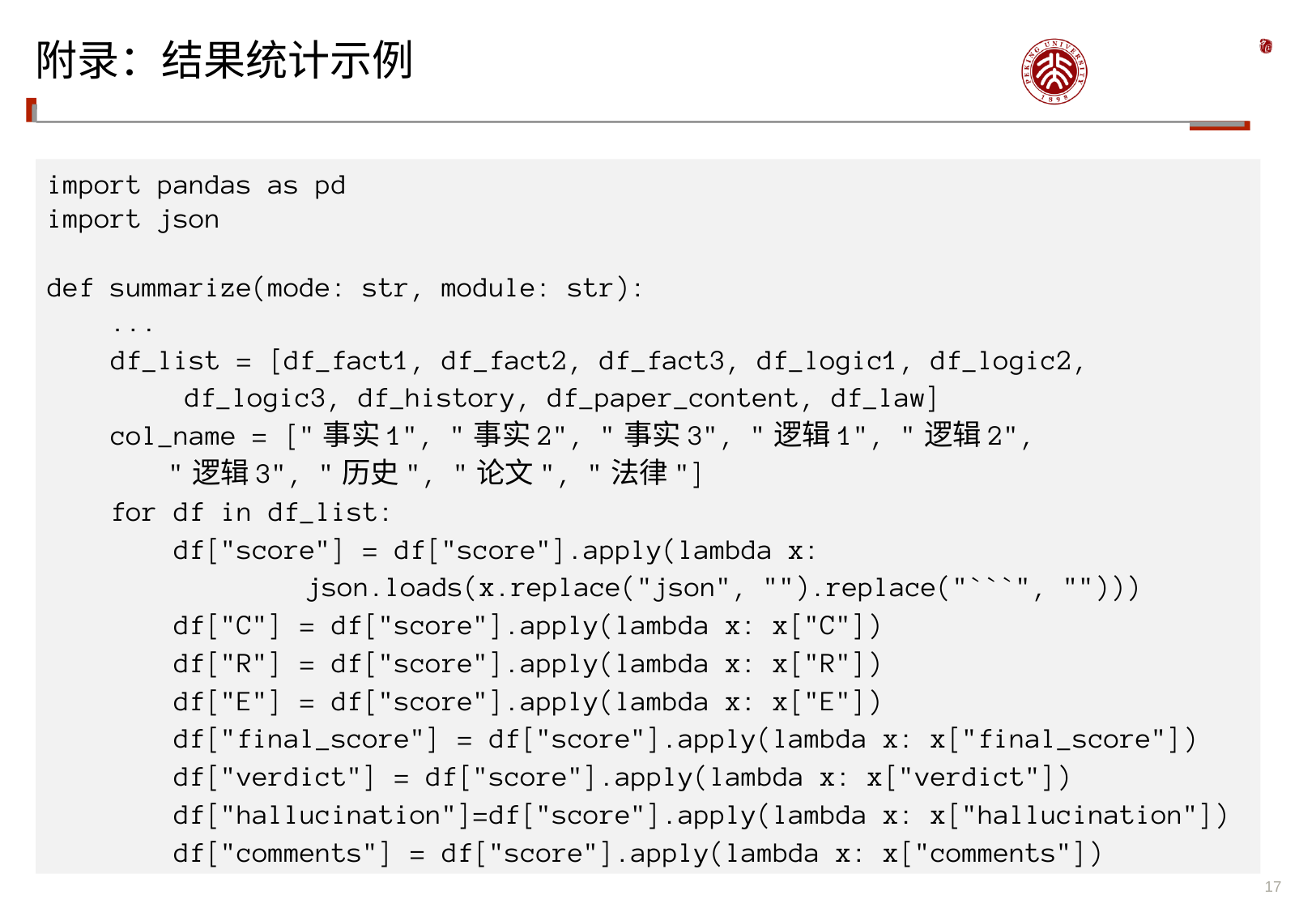

# 附录：结果统计示例
import pandas as pd
import json

def summarize(mode: str, module: str):
    ...
    df_list = [df_fact1, df_fact2, df_fact3, df_logic1, df_logic2,
	 df_logic3, df_history, df_paper_content, df_law]
    col_name = ["事实1", "事实2", "事实3", "逻辑1", "逻辑2",
	"逻辑3", "历史", "论文", "法律"]
    for df in df_list:
        df["score"] = df["score"].apply(lambda x:
		 json.loads(x.replace("json", "").replace("```", "")))
        df["C"] = df["score"].apply(lambda x: x["C"])
        df["R"] = df["score"].apply(lambda x: x["R"])
        df["E"] = df["score"].apply(lambda x: x["E"])
        df["final_score"] = df["score"].apply(lambda x: x["final_score"])
        df["verdict"] = df["score"].apply(lambda x: x["verdict"])
        df["hallucination"]=df["score"].apply(lambda x: x["hallucination"])
        df["comments"] = df["score"].apply(lambda x: x["comments"])